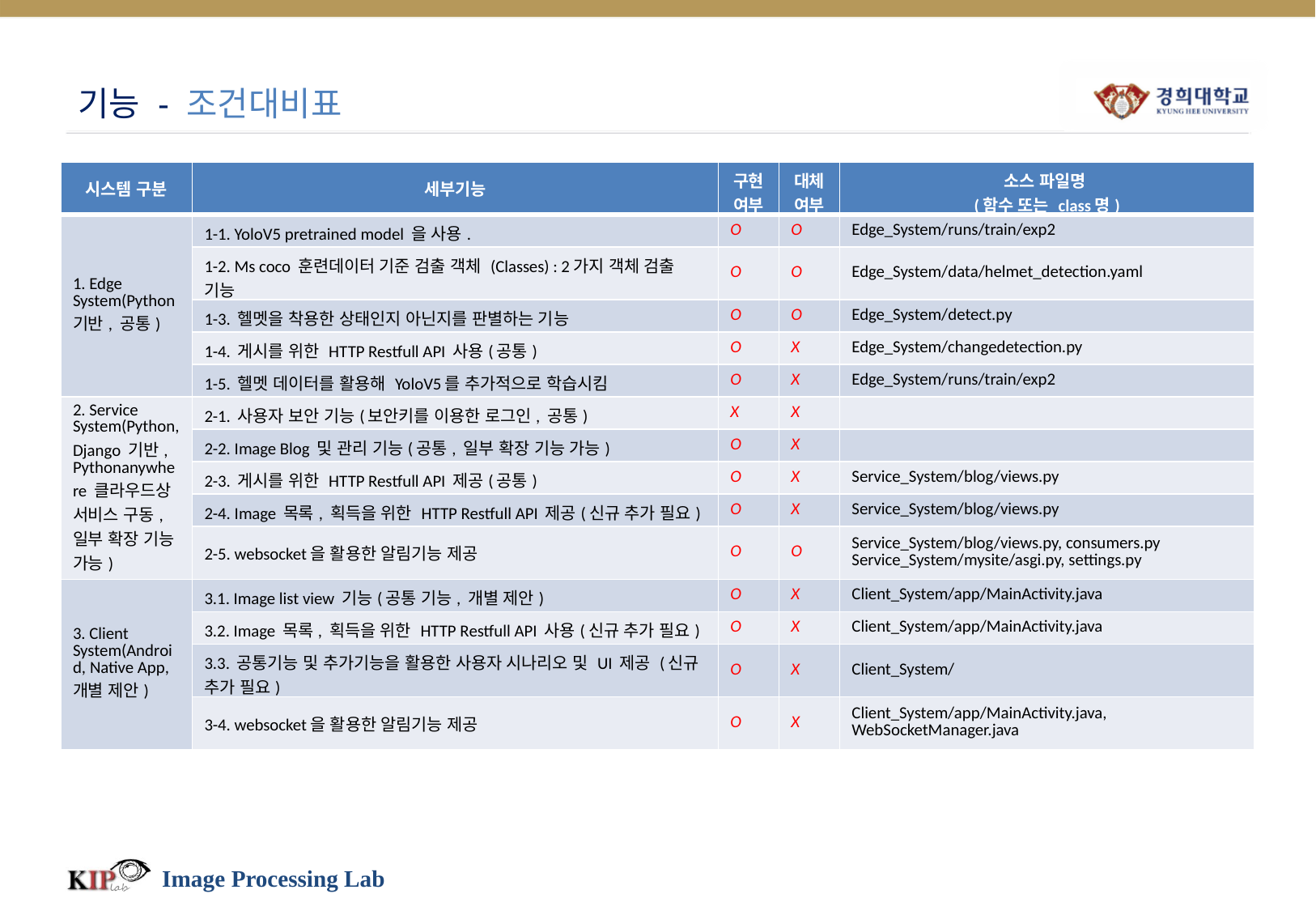

# 기능 - 조건대비표
| 시스템 구분 | 세부기능 | 구현 여부 | 대체 여부 | 소스 파일명 (함수 또는 class명) |
| --- | --- | --- | --- | --- |
| 1. Edge System(Python 기반, 공통) | 1-1. YoloV5 pretrained model 을 사용. | O | O | Edge\_System/runs/train/exp2 |
|  | 1-2. Ms coco 훈련데이터 기준 검출 객체 (Classes) : 2가지 객체 검출 기능 | O | O | Edge\_System/data/helmet\_detection.yaml |
|  | 1-3. 헬멧을 착용한 상태인지 아닌지를 판별하는 기능 | O | O | Edge\_System/detect.py |
|  | 1-4. 게시를 위한 HTTP Restfull API 사용(공통) | O | X | Edge\_System/changedetection.py |
|  | 1-5. 헬멧 데이터를 활용해 YoloV5를 추가적으로 학습시킴 | O | X | Edge\_System/runs/train/exp2 |
| 2. Service System(Python, Django 기반, Pythonanywhere 클라우드상 서비스 구동, 일부 확장 기능 가능) | 2-1. 사용자 보안 기능(보안키를 이용한 로그인, 공통) | X | X |  |
|  | 2-2. Image Blog 및 관리 기능(공통, 일부 확장 기능 가능) | O | X |  |
|  | 2-3. 게시를 위한 HTTP Restfull API 제공(공통) | O | X | Service\_System/blog/views.py |
|  | 2-4. Image 목록, 획득을 위한 HTTP Restfull API 제공(신규 추가 필요) | O | X | Service\_System/blog/views.py |
|  | 2-5. websocket을 활용한 알림기능 제공 | O | O | Service\_System/blog/views.py, consumers.py Service\_System/mysite/asgi.py, settings.py |
| 3. Client System(Android, Native App, 개별 제안) | 3.1. Image list view 기능(공통 기능, 개별 제안) | O | X | Client\_System/app/MainActivity.java |
|  | 3.2. Image 목록, 획득을 위한 HTTP Restfull API 사용(신규 추가 필요) | O | X | Client\_System/app/MainActivity.java |
|  | 3.3. 공통기능 및 추가기능을 활용한 사용자 시나리오 및 UI 제공 (신규 추가 필요) | O | X | Client\_System/ |
|  | 3-4. websocket을 활용한 알림기능 제공 | O | X | Client\_System/app/MainActivity.java, WebSocketManager.java |
Image Processing Lab